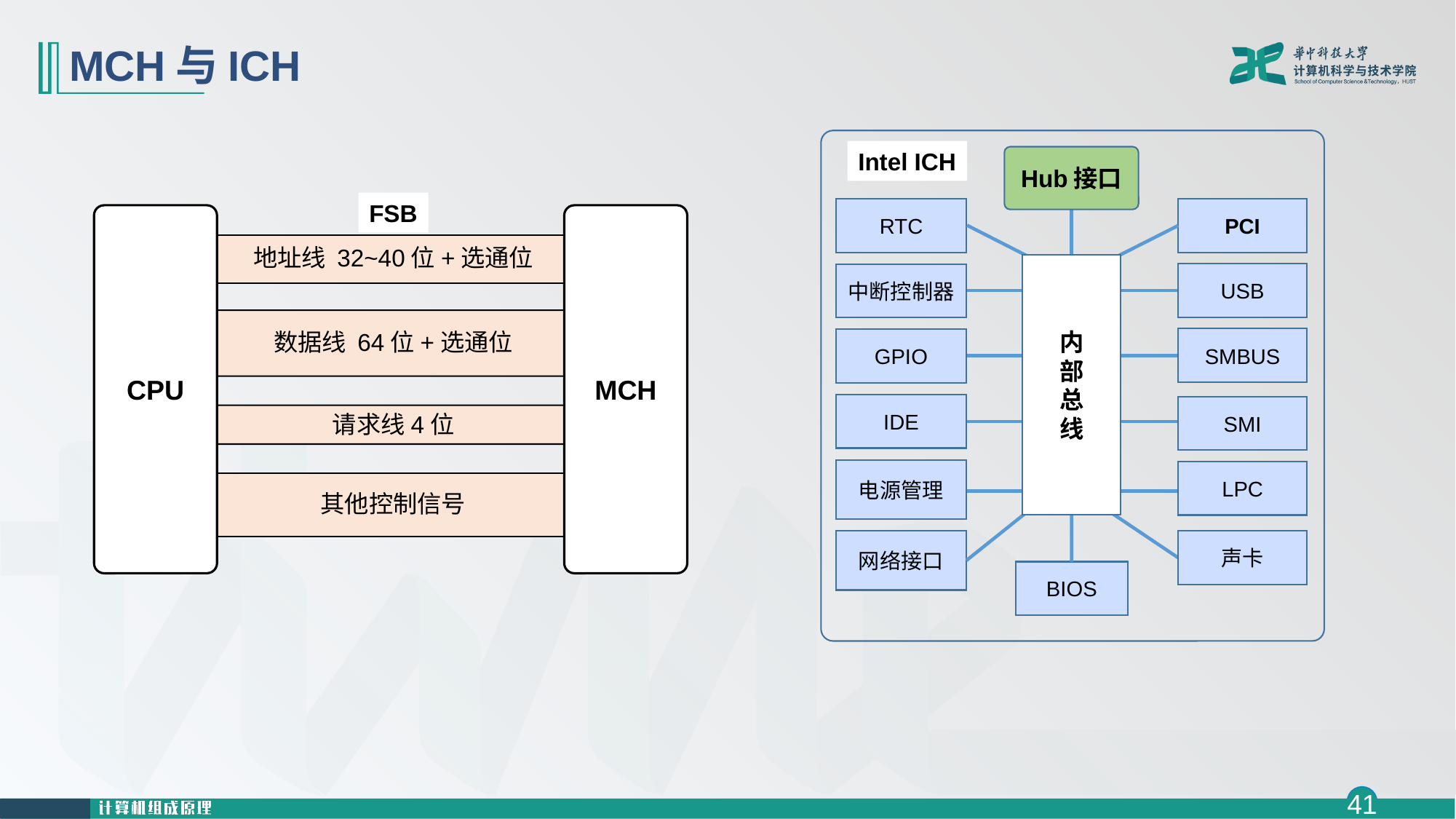

# MCH与ICH

Intel ICH
Hub接口
FSB
RTC
PCI
CPU
MCH

地址线 32~40位+选通位
内
部
总
线
USB
中断控制器

数据线 64位+选通位
SMBUS
GPIO

IDE
SMI
请求线4位
电源管理
LPC

其他控制信号
网络接口
声卡
BIOS